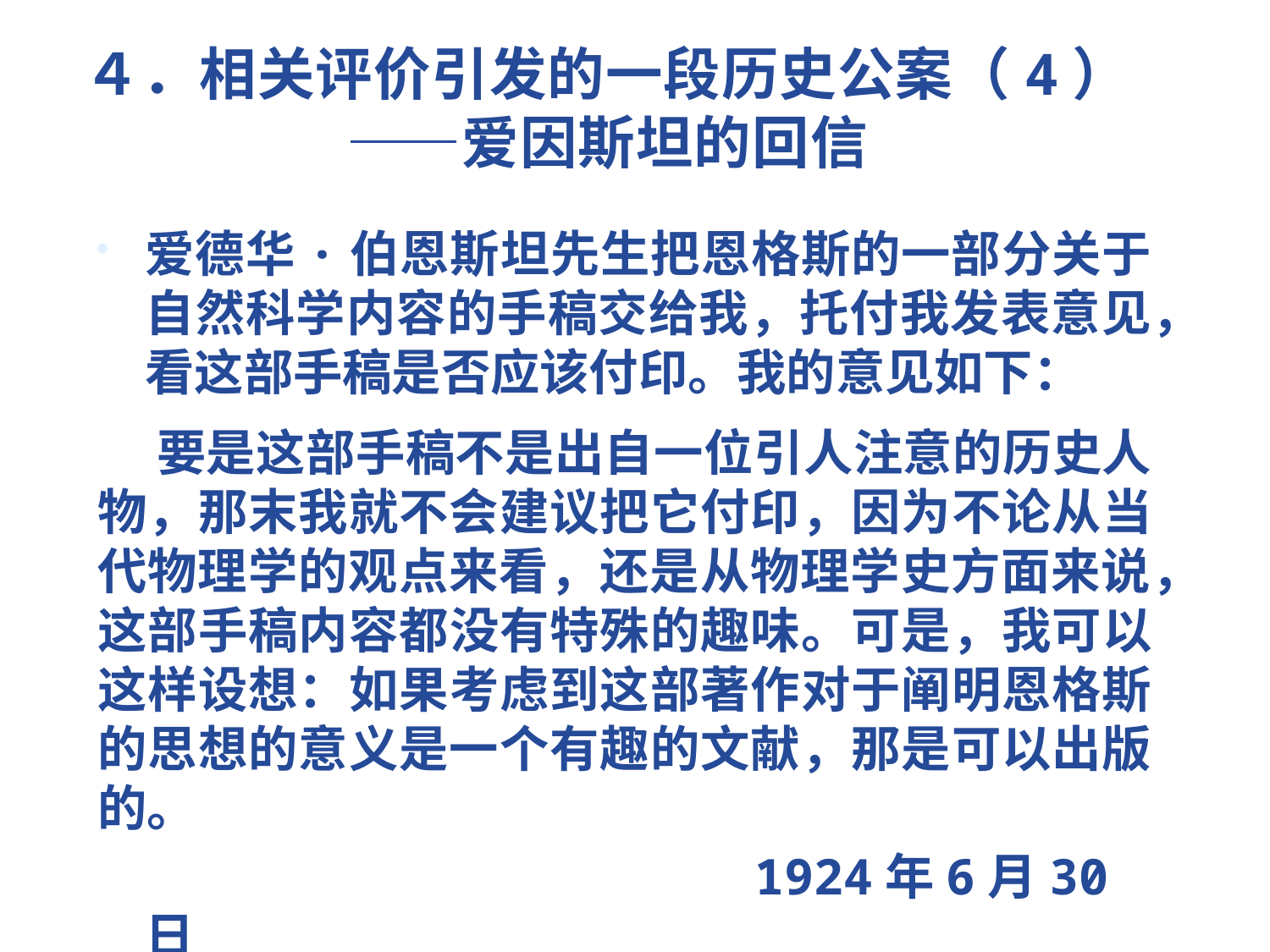

# ４．相关评价引发的一段历史公案（4） ——爱因斯坦的回信
爱德华·伯恩斯坦先生把恩格斯的一部分关于自然科学内容的手稿交给我，托付我发表意见，看这部手稿是否应该付印。我的意见如下：
    要是这部手稿不是出自一位引人注意的历史人物，那末我就不会建议把它付印，因为不论从当代物理学的观点来看，还是从物理学史方面来说，这部手稿内容都没有特殊的趣味。可是，我可以这样设想：如果考虑到这部著作对于阐明恩格斯的思想的意义是一个有趣的文献，那是可以出版的。
　　　　　			        1924年6月30日